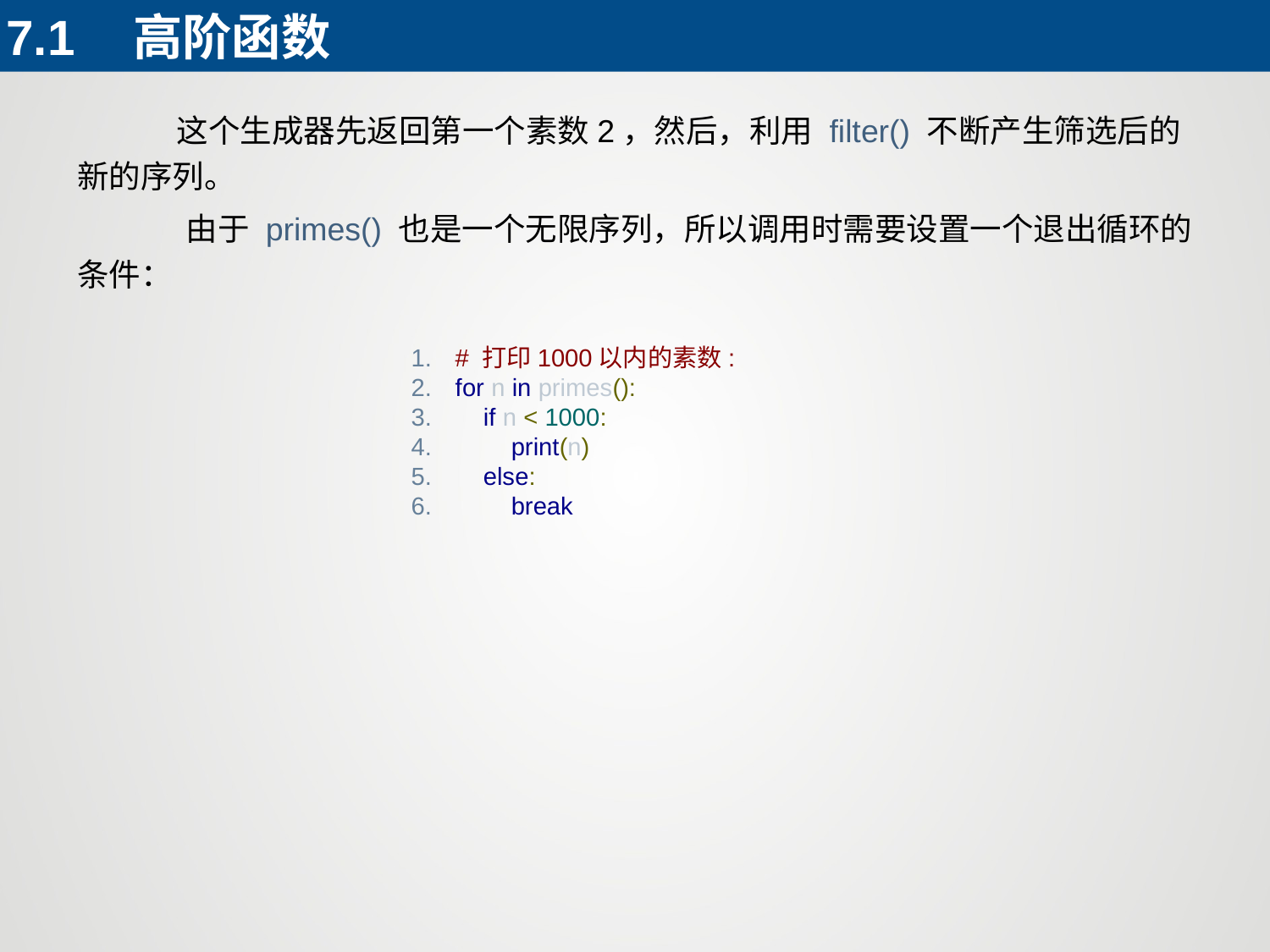

7.1	高阶函数
     这个生成器先返回第一个素数2，然后，利用 filter() 不断产生筛选后的新的序列。
      由于 primes() 也是一个无限序列，所以调用时需要设置一个退出循环的条件：
# 打印1000以内的素数:
for n in primes():
    if n < 1000:
        print(n)
    else:
        break